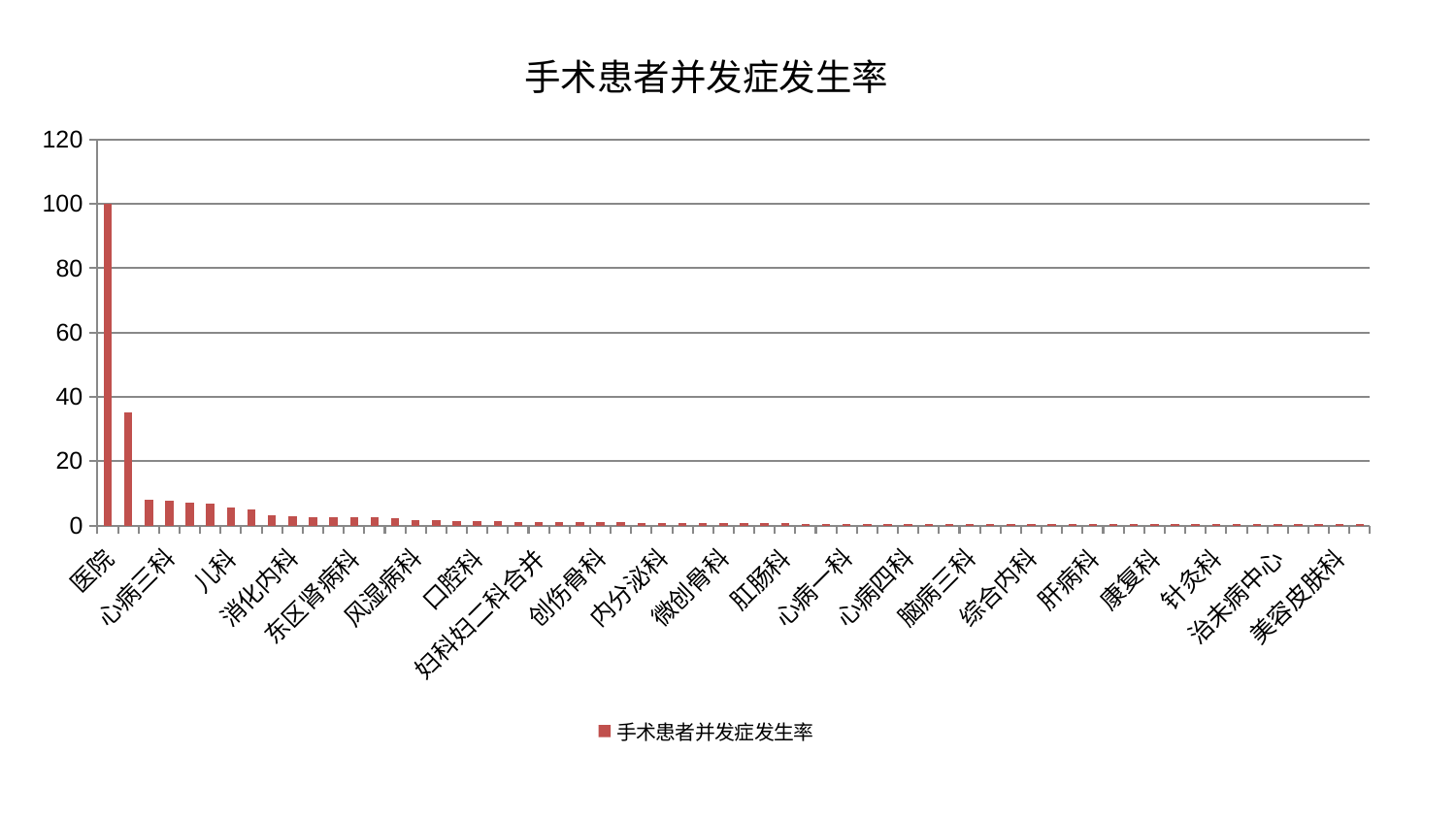

### Chart: 手术患者并发症发生率

| Category | 手术患者并发症发生率 |
|---|---|
| 医院 | 99.99999999999999 |
| 心血管内科 | 35.23708178768328 |
| 肝胆外科 | 8.080825464083823 |
| 心病三科 | 7.589698864716247 |
| 中医外治中心 | 7.2135754736893265 |
| 脑病一科 | 6.837010398902732 |
| 儿科 | 5.605900490529399 |
| 脑病二科 | 5.061516029156123 |
| 男科 | 3.304995244011798 |
| 消化内科 | 2.824826329521188 |
| 脾胃病科 | 2.699830995254161 |
| 脊柱骨科 | 2.4762562485088955 |
| 东区肾病科 | 2.461855832573926 |
| 脾胃科消化科合并 | 2.4394647652316968 |
| 肾病科 | 2.266689613731137 |
| 风湿病科 | 1.7196347945786983 |
| 胸外科 | 1.530552259696329 |
| 西区重症医学科 | 1.4461633920088317 |
| 口腔科 | 1.3975206222532996 |
| 推拿科 | 1.3217778550970116 |
| 血液科 | 1.1529914229295506 |
| 妇科妇二科合并 | 1.1499368742802205 |
| 神经外科 | 1.1053350220908602 |
| 肿瘤内科 | 1.0941213170278286 |
| 创伤骨科 | 0.9611799492600085 |
| 运动损伤骨科 | 0.9406865010581036 |
| 周围血管科 | 0.872906891398275 |
| 内分泌科 | 0.8716170240780596 |
| 显微骨科 | 0.8489168644725933 |
| 重症医学科 | 0.749198329540343 |
| 微创骨科 | 0.7156801016461434 |
| 关节骨科 | 0.7079136711164712 |
| 妇科 | 0.6252321251901614 |
| 肛肠科 | 0.6065577015928345 |
| 老年医学科 | 0.5663322522818797 |
| 心病二科 | 0.5656594458055142 |
| 心病一科 | 0.5598610133756655 |
| 妇二科 | 0.5370858556492857 |
| 乳腺甲状腺外科 | 0.502989759364169 |
| 心病四科 | 0.5022698610825139 |
| 身心医学科 | 0.4941201067063372 |
| 普通外科 | 0.4914590244452161 |
| 脑病三科 | 0.45357073708330087 |
| 小儿骨科 | 0.4401982663526472 |
| 耳鼻喉科 | 0.43939326585752797 |
| 综合内科 | 0.43701188422824117 |
| 骨科 | 0.43276288701977106 |
| 呼吸内科 | 0.4317211370054842 |
| 肝病科 | 0.42152487240299846 |
| 皮肤科 | 0.4151612863982148 |
| 眼科 | 0.4120448544760474 |
| 康复科 | 0.39810912230950857 |
| 肾脏内科 | 0.39593234474381905 |
| 产科 | 0.3900289936006056 |
| 针灸科 | 0.3890904525592324 |
| 小儿推拿科 | 0.3874898225152218 |
| 泌尿外科 | 0.37480814484108105 |
| 治未病中心 | 0.37245739772065545 |
| 东区重症医学科 | 0.3663056300884148 |
| 中医经典科 | 0.36321453576907264 |
| 美容皮肤科 | 0.36136306590462164 |
| 神经内科 | 0.35529457327955344 |
75